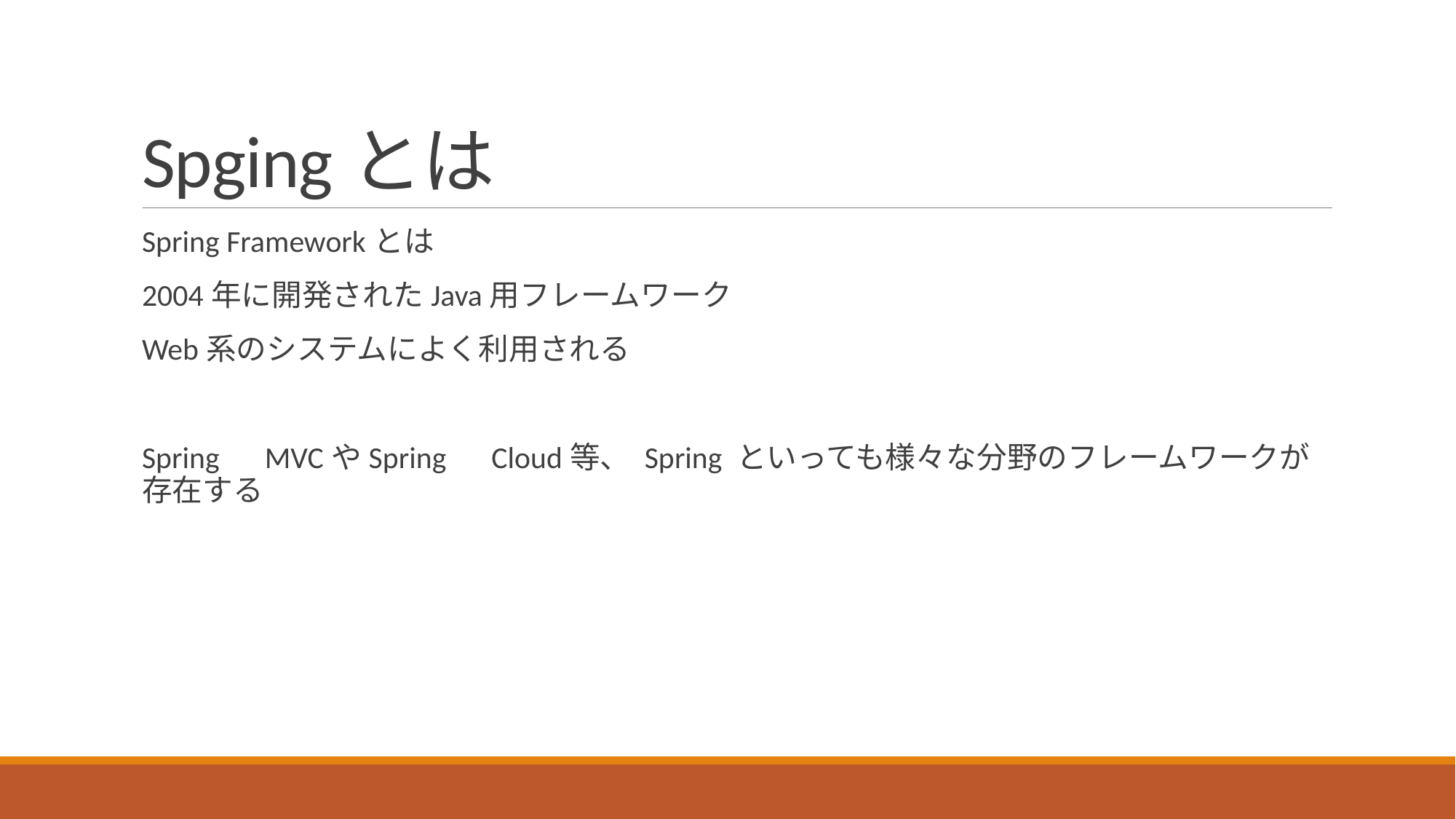

# Spgingとは
Spring Frameworkとは
2004年に開発されたJava用フレームワーク
Web系のシステムによく利用される

Spring　MVCやSpring　Cloud等、 Spring といっても様々な分野のフレームワークが存在する